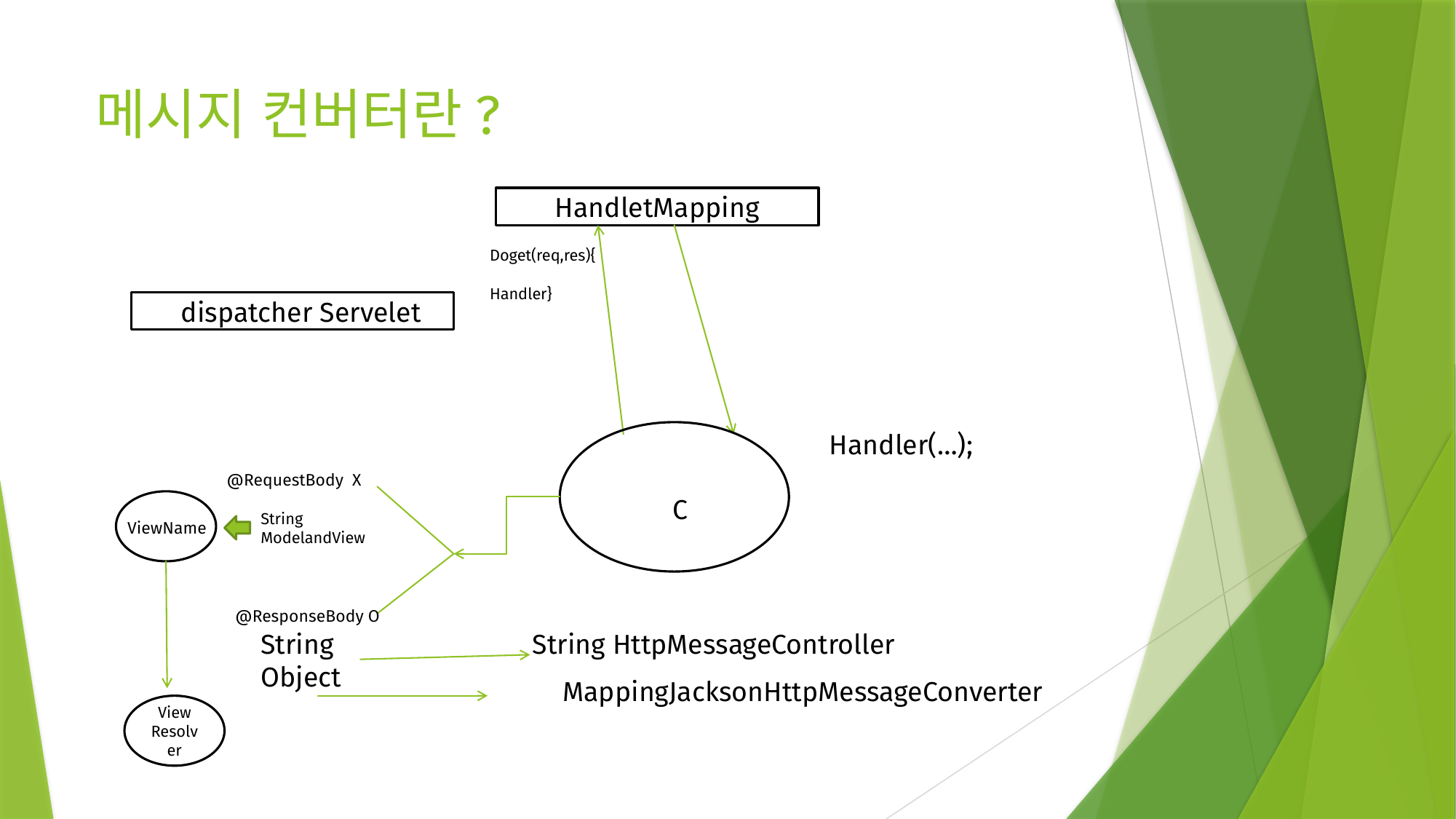

# 메시지 컨버터란?
HandletMapping
Doget(req,res){

Handler}
Ddispatcher Servelet

Handler(…);
@RequestBody  X
C

String
ModelandView
ViewName

@ResponseBody O
String
Object
String HttpMessageController
 MappingJacksonHttpMessageConverter
View Resolver